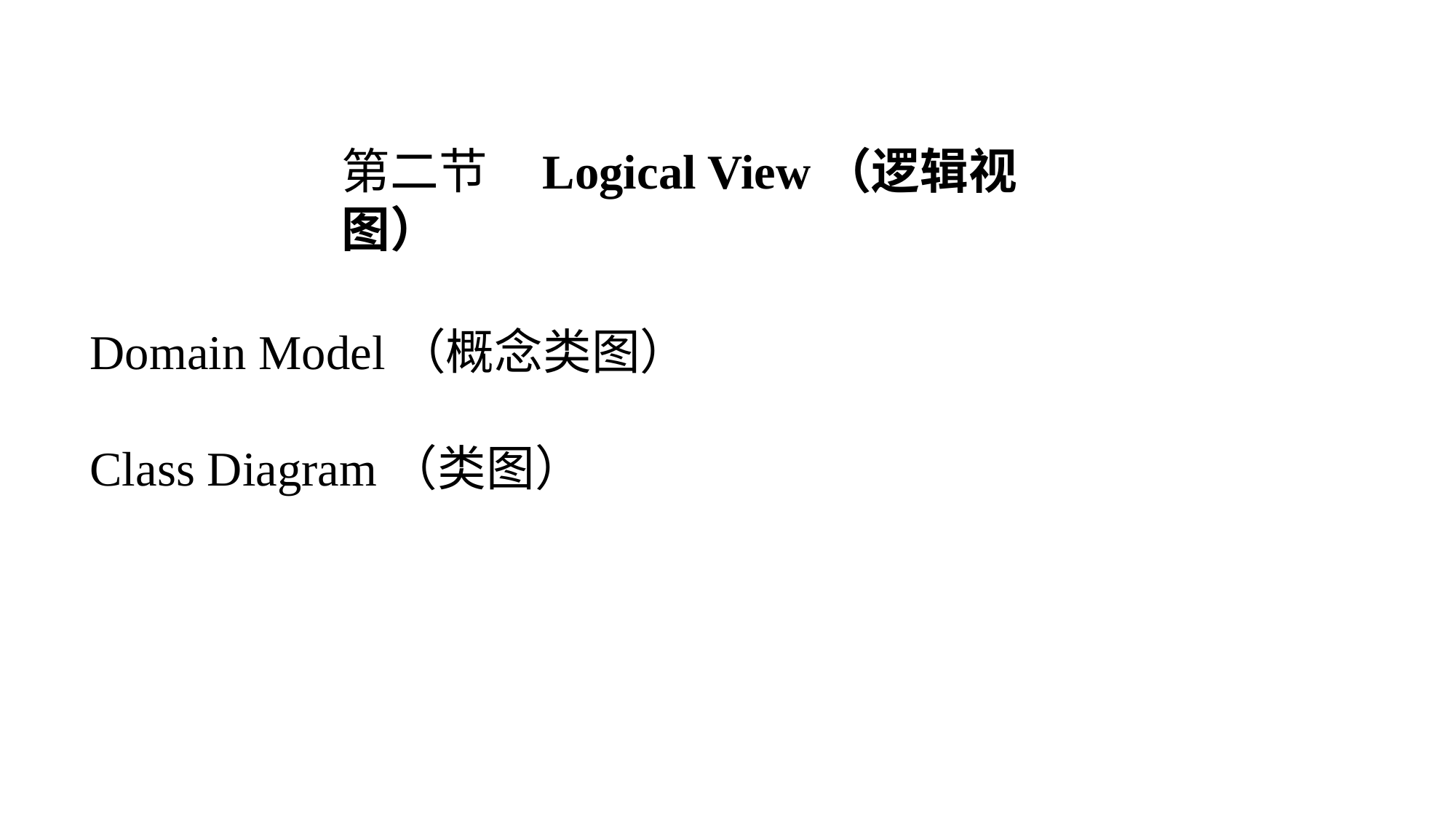

第二节    Logical View（逻辑视图）
Domain Model（概念类图）

Class Diagram（类图）